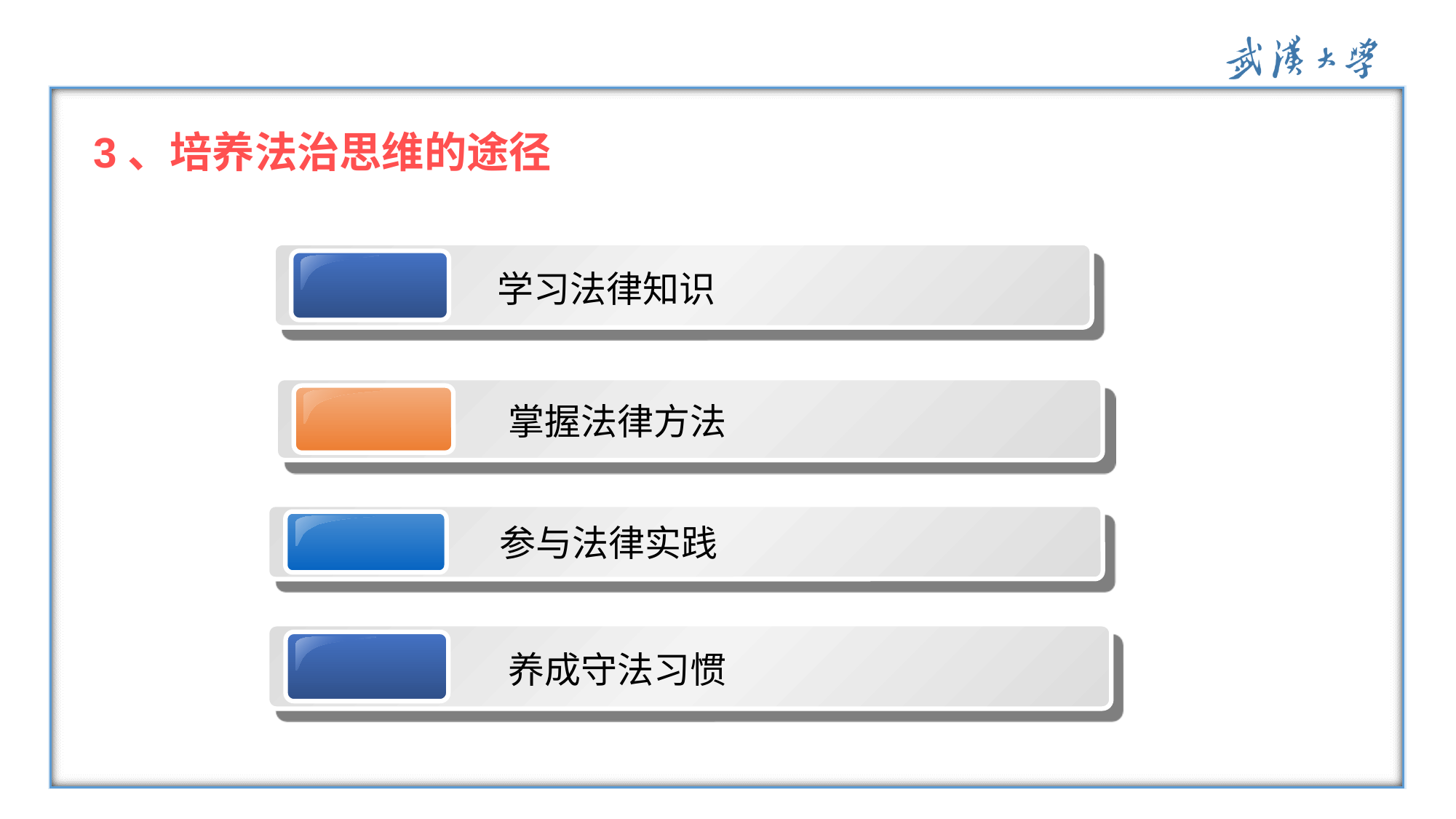

# 3、培养法治思维的途径

学习法律知识

掌握法律方法

参与法律实践

养成守法习惯